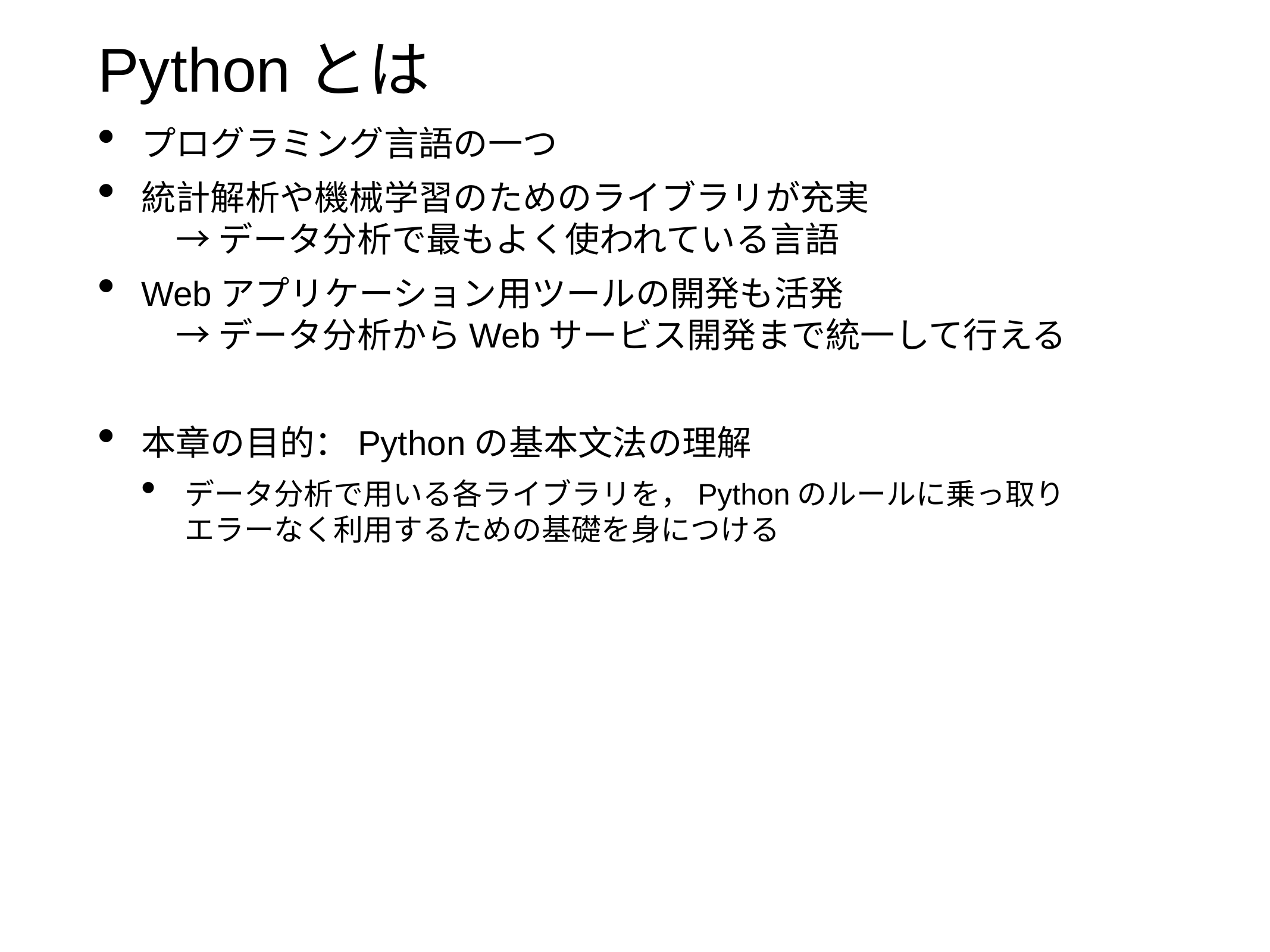

# Pythonとは
プログラミング言語の一つ
統計解析や機械学習のためのライブラリが充実
　→ データ分析で最もよく使われている言語
Webアプリケーション用ツールの開発も活発
　→ データ分析からWebサービス開発まで統一して行える

本章の目的：Pythonの基本文法の理解
データ分析で用いる各ライブラリを，Pythonのルールに乗っ取り
エラーなく利用するための基礎を身につける